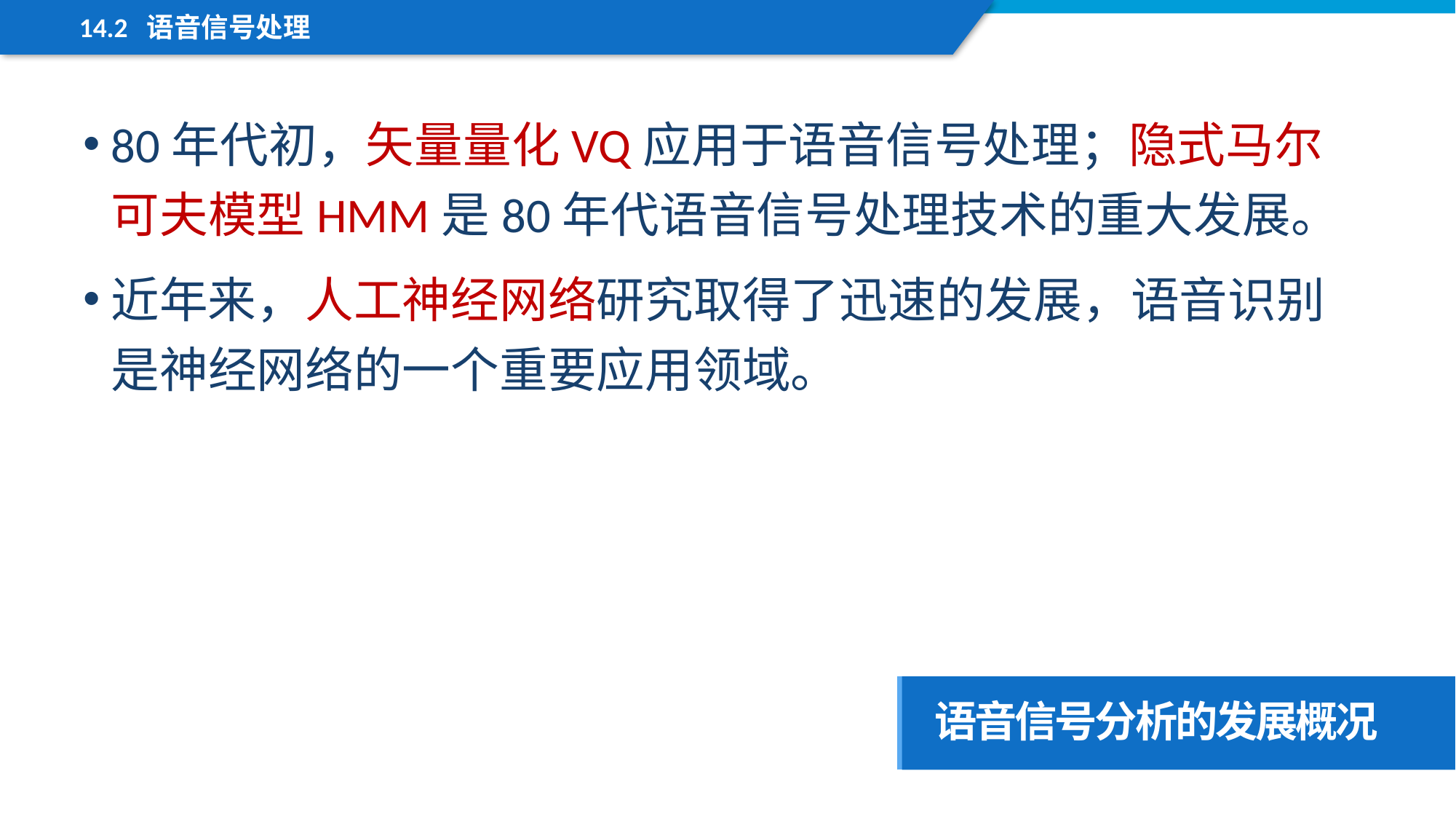

14.2  语音信号处理
80年代初，矢量量化VQ应用于语音信号处理；隐式马尔可夫模型HMM是80年代语音信号处理技术的重大发展。
近年来，人工神经网络研究取得了迅速的发展，语音识别是神经网络的一个重要应用领域。
语音信号分析的发展概况